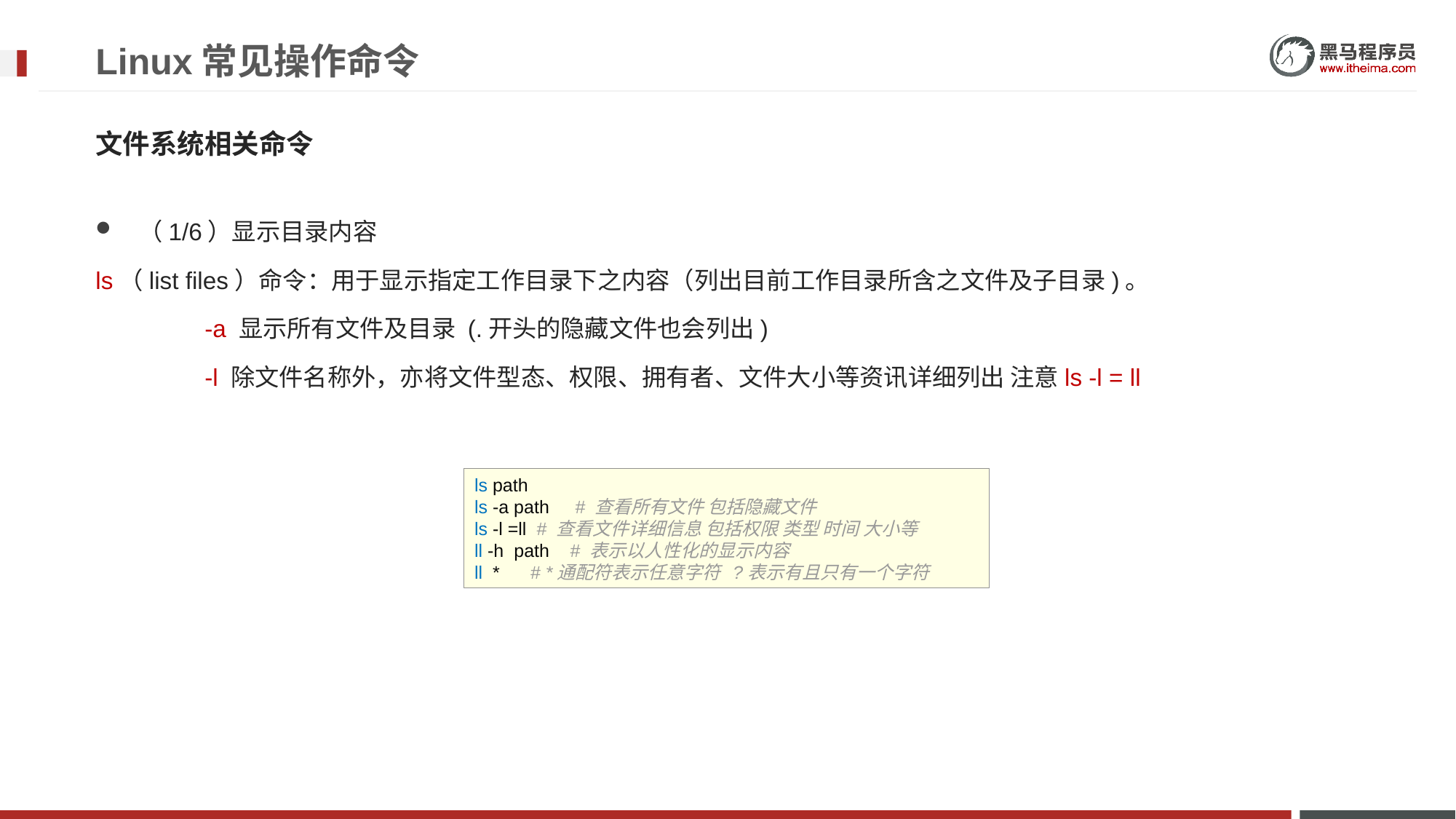

# Linux常见操作命令
文件系统相关命令
（1/6）显示目录内容
ls（list files）命令：用于显示指定工作目录下之内容（列出目前工作目录所含之文件及子目录)。
	-a 显示所有文件及目录 (.开头的隐藏文件也会列出)
	-l 除文件名称外，亦将文件型态、权限、拥有者、文件大小等资讯详细列出 注意ls -l = ll
ls path
ls -a path     # 查看所有文件 包括隐藏文件
ls -l =ll  # 查看文件详细信息 包括权限 类型 时间 大小等
ll -h  path    # 表示以人性化的显示内容
ll  *      # *通配符表示任意字符  ?表示有且只有一个字符